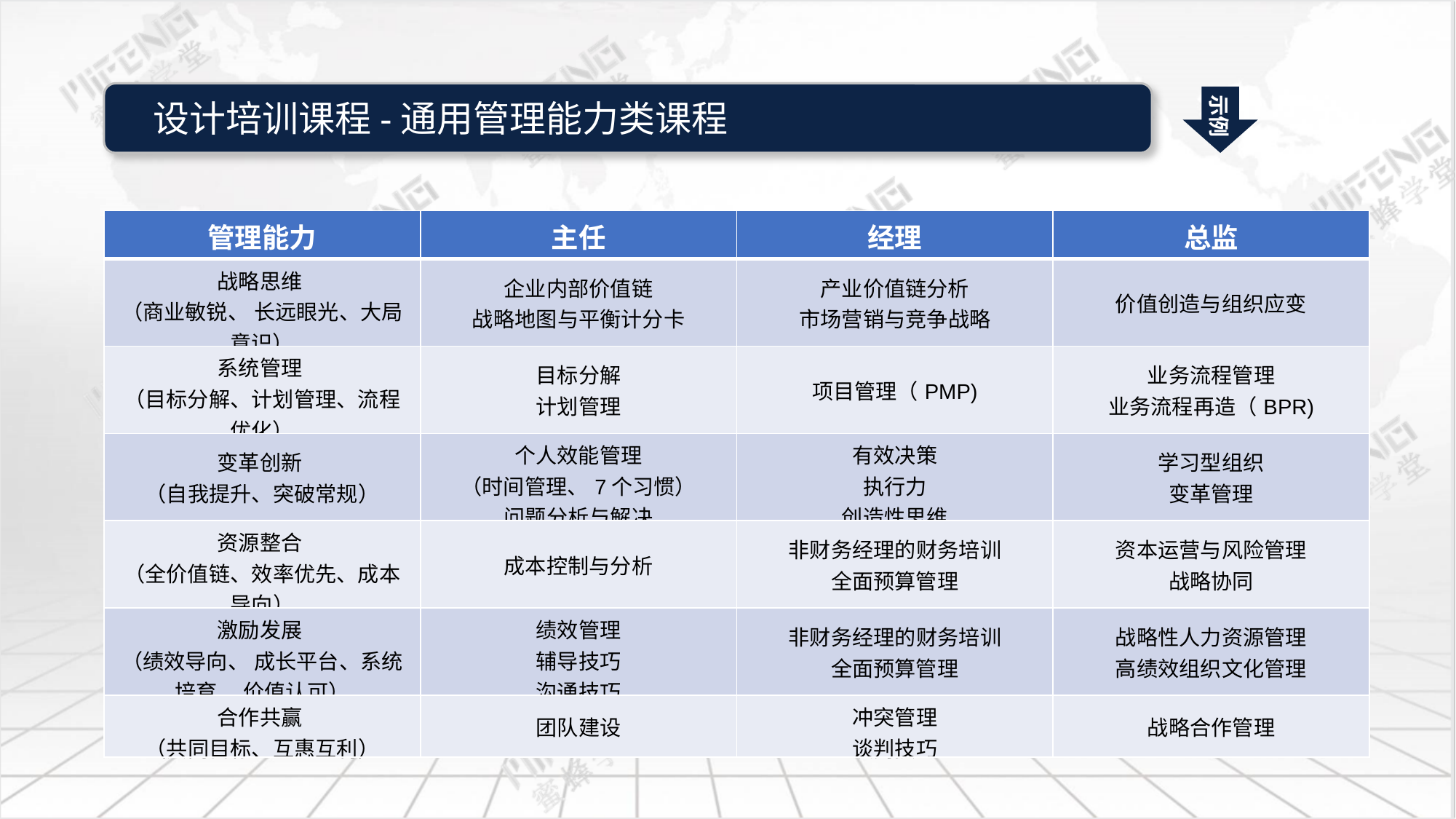

| 管理能力 | 主任 | 经理 | 总监 |
| --- | --- | --- | --- |
| 战略思维 （商业敏锐、 长远眼光、大局意识） | 企业内部价值链 战略地图与平衡计分卡 | 产业价值链分析 市场营销与竞争战略 | 价值创造与组织应变 |
| 系统管理 （目标分解、计划管理、流程优化） | 目标分解 计划管理 | 项目管理（PMP) | 业务流程管理 业务流程再造（BPR) |
| 变革创新 （自我提升、突破常规） | 个人效能管理 （时间管理、7个习惯） 问题分析与解决 | 有效决策 执行力 创造性思维 | 学习型组织 变革管理 |
| 资源整合 （全价值链、效率优先、成本导向） | 成本控制与分析 | 非财务经理的财务培训 全面预算管理 | 资本运营与风险管理 战略协同 |
| 激励发展 （绩效导向、 成长平台、系统培育、 价值认可） | 绩效管理 辅导技巧 沟通技巧 | 非财务经理的财务培训 全面预算管理 | 战略性人力资源管理 高绩效组织文化管理 |
| 合作共赢 （共同目标、互惠互利） | 团队建设 | 冲突管理 谈判技巧 | 战略合作管理 |